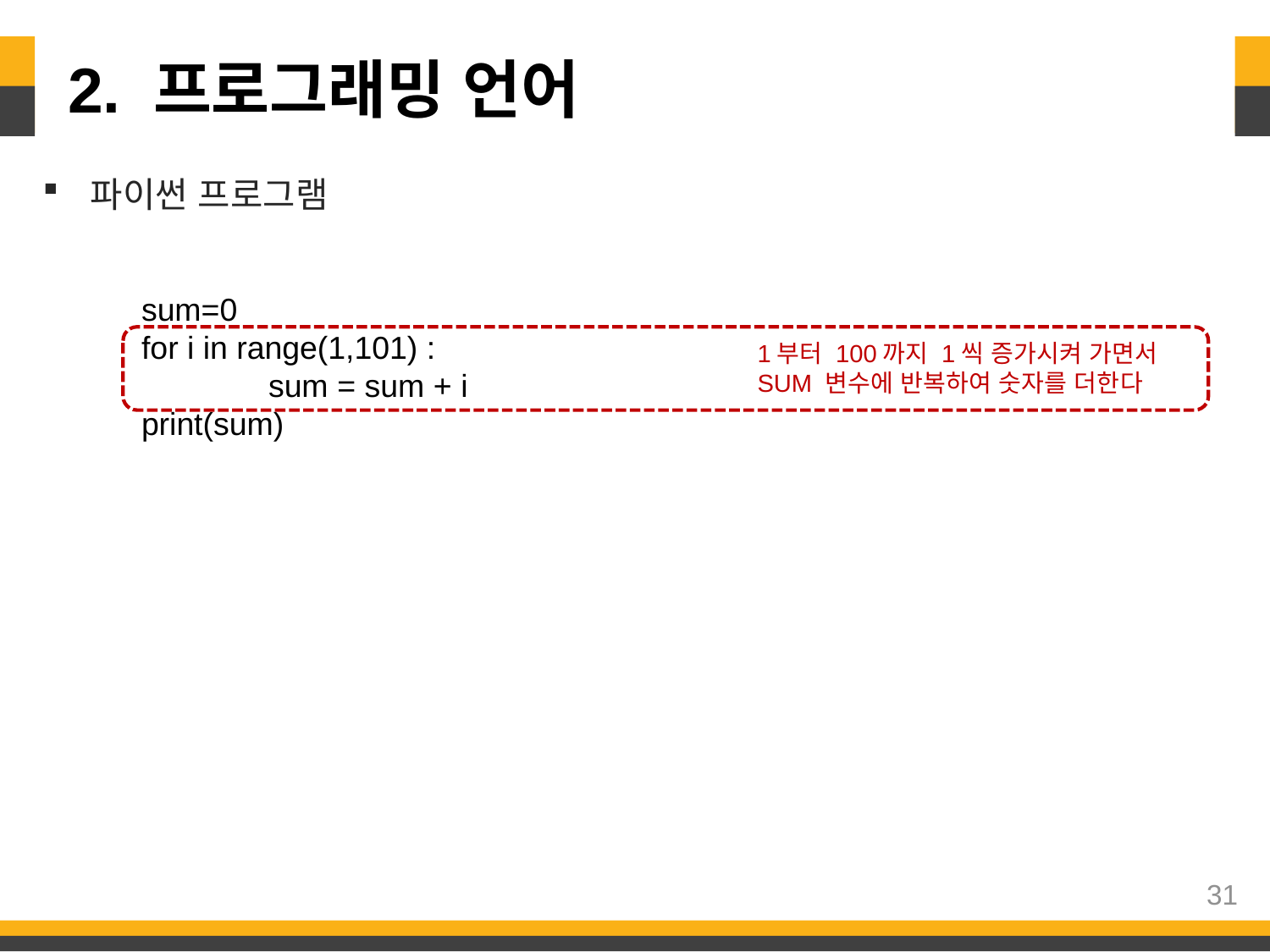

# 2. 프로그래밍 언어
파이썬 프로그램
sum=0
for i in range(1,101) :
	sum = sum + i
print(sum)

1부터 100까지 1씩 증가시켜 가면서
SUM 변수에 반복하여 숫자를 더한다
31